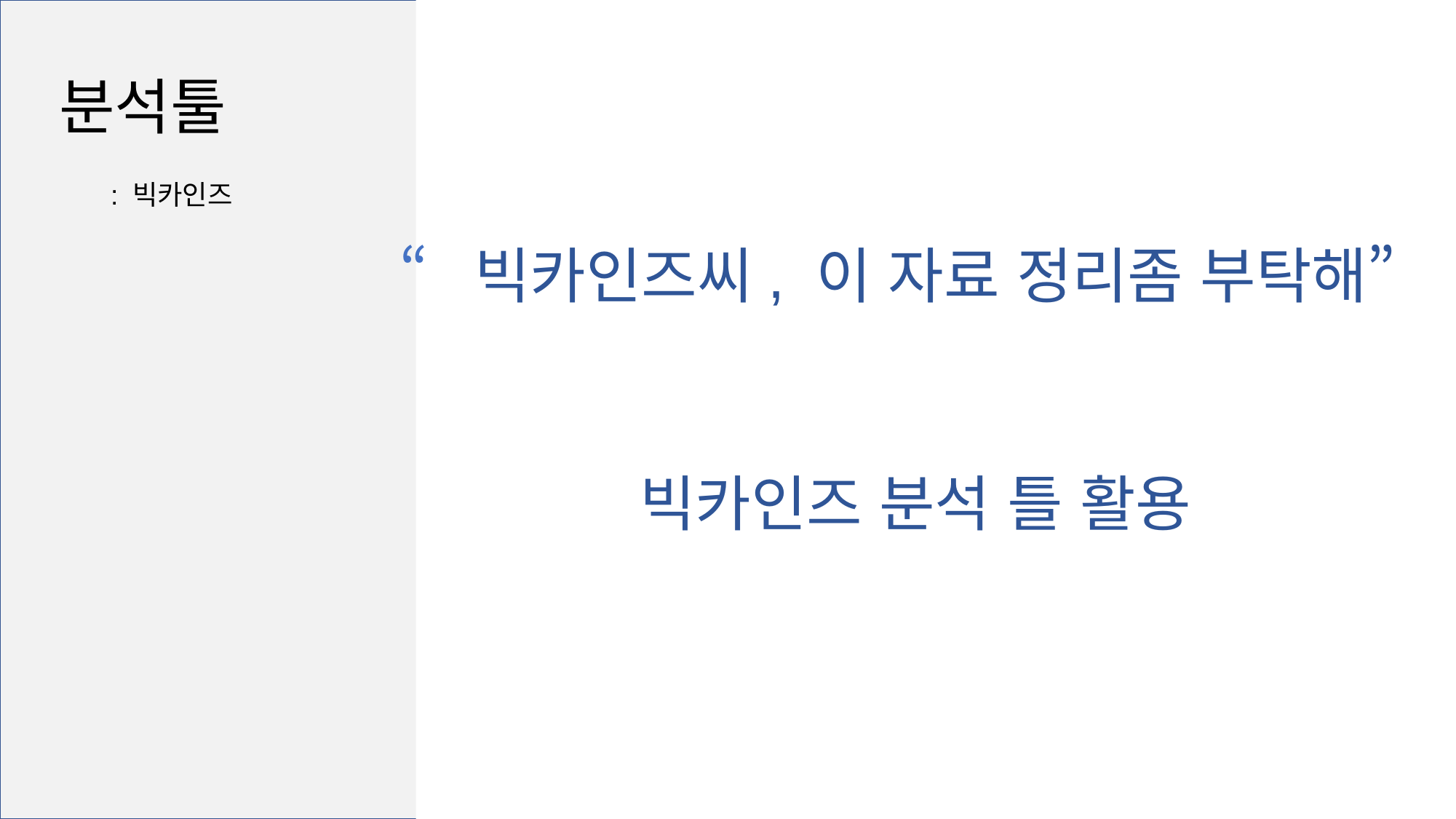

분석툴
: 빅카인즈
“빅카인즈씨, 이 자료 정리좀 부탁해”
빅카인즈 분석 틀 활용